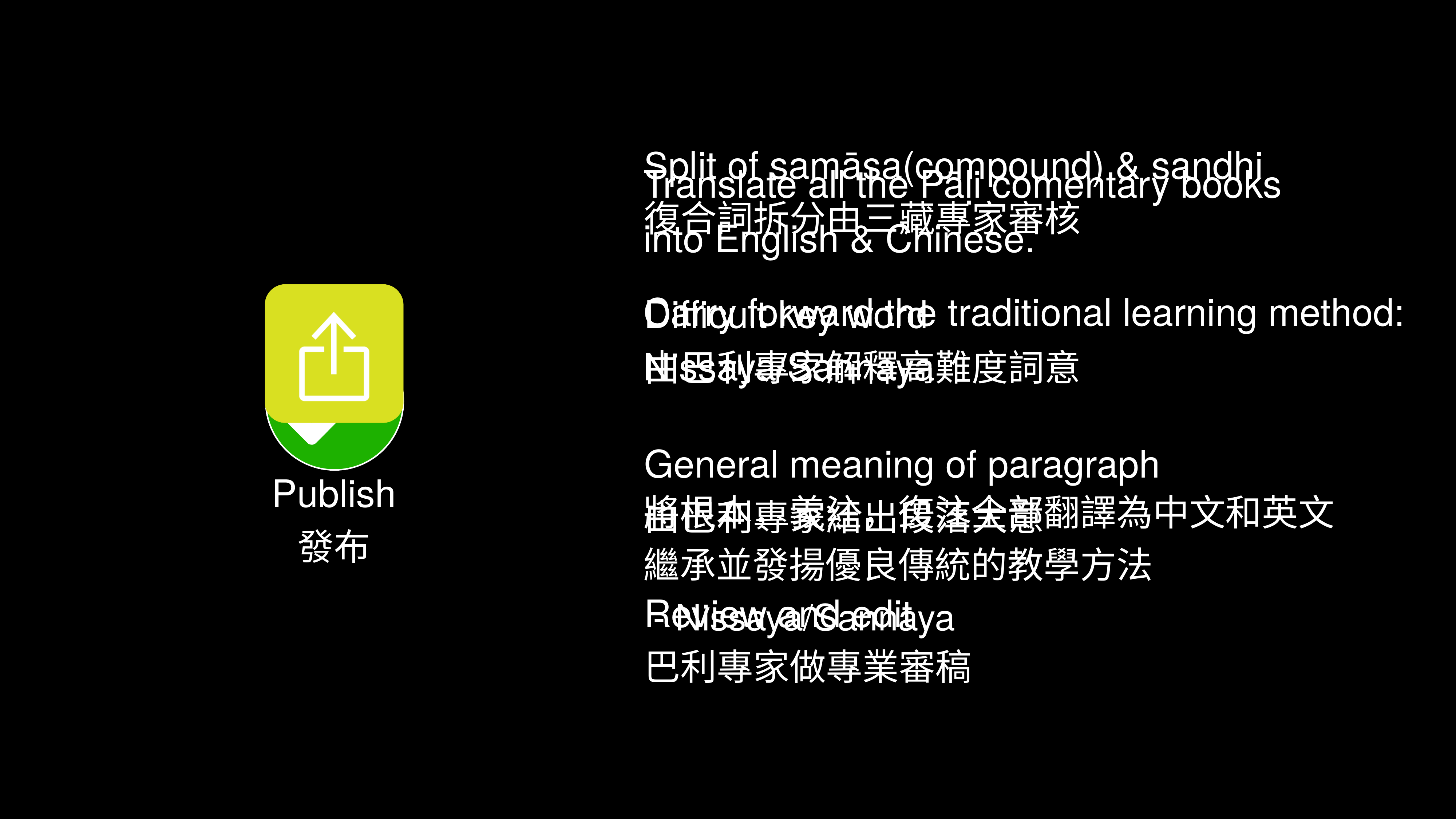

Split of samāsa(compound) & sandhi
復合詞拆分由三藏專家審核
Difficult key word
由巴利專家解釋高難度詞意
General meaning of paragraph
由巴利專家給出段落大意
Review and edit
巴利專家做專業審稿
Translate all the Pāḷi comentary books
into English & Chinese.
Carry forward the traditional learning method: Nissaya/Sannaya

將根本，義注，復注全部翻譯為中文和英文
繼承並發揚優良傳統的教學方法
 - Nissaya/Sannaya

Publish
發布